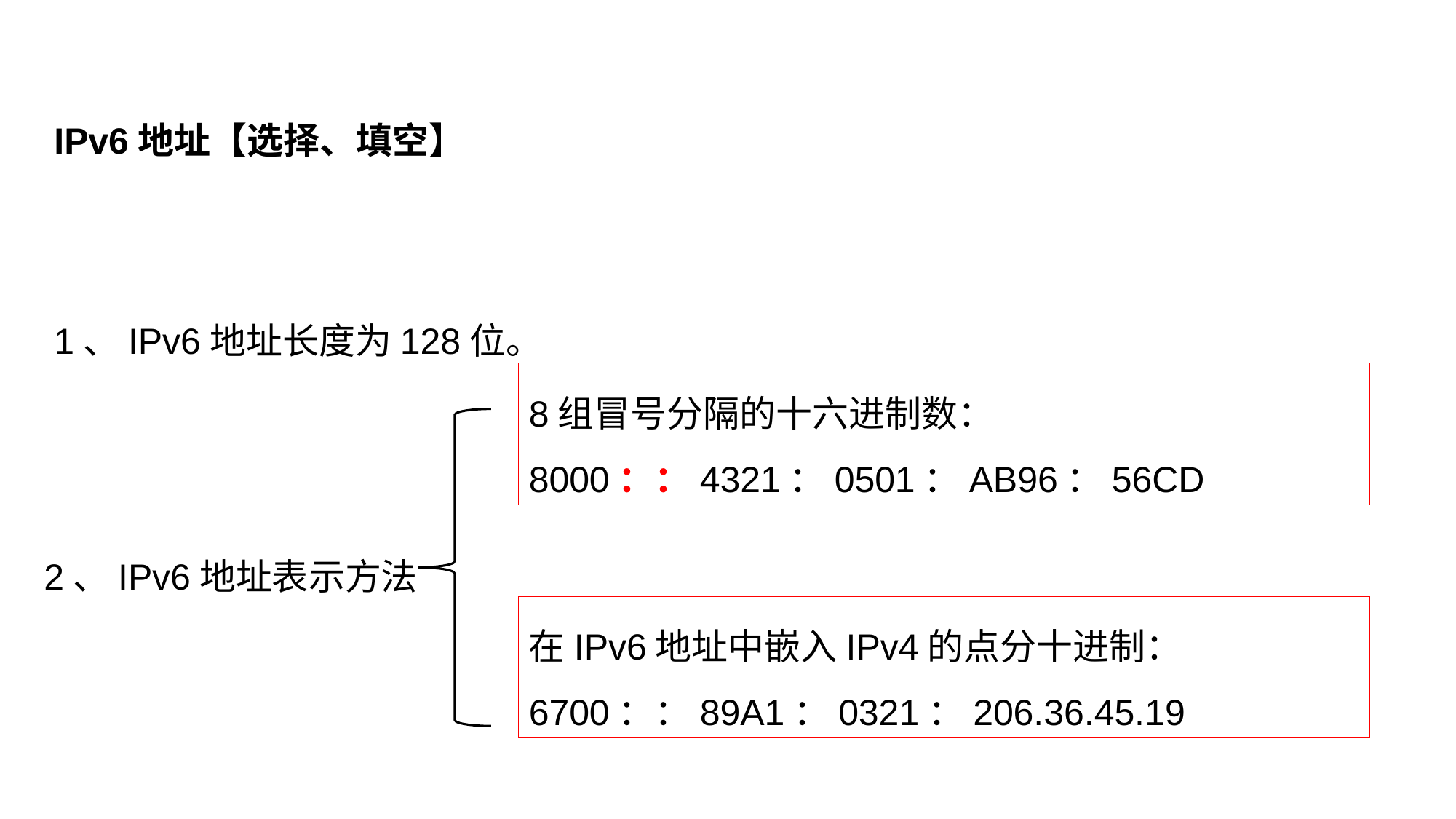

IPv6地址【选择、填空】
1、IPv6地址长度为128位。
8组冒号分隔的十六进制数：
8000：：4321：0501：AB96：56CD

2、IPv6地址表示方法
在IPv6地址中嵌入IPv4的点分十进制：
6700：：89A1：0321：206.36.45.19